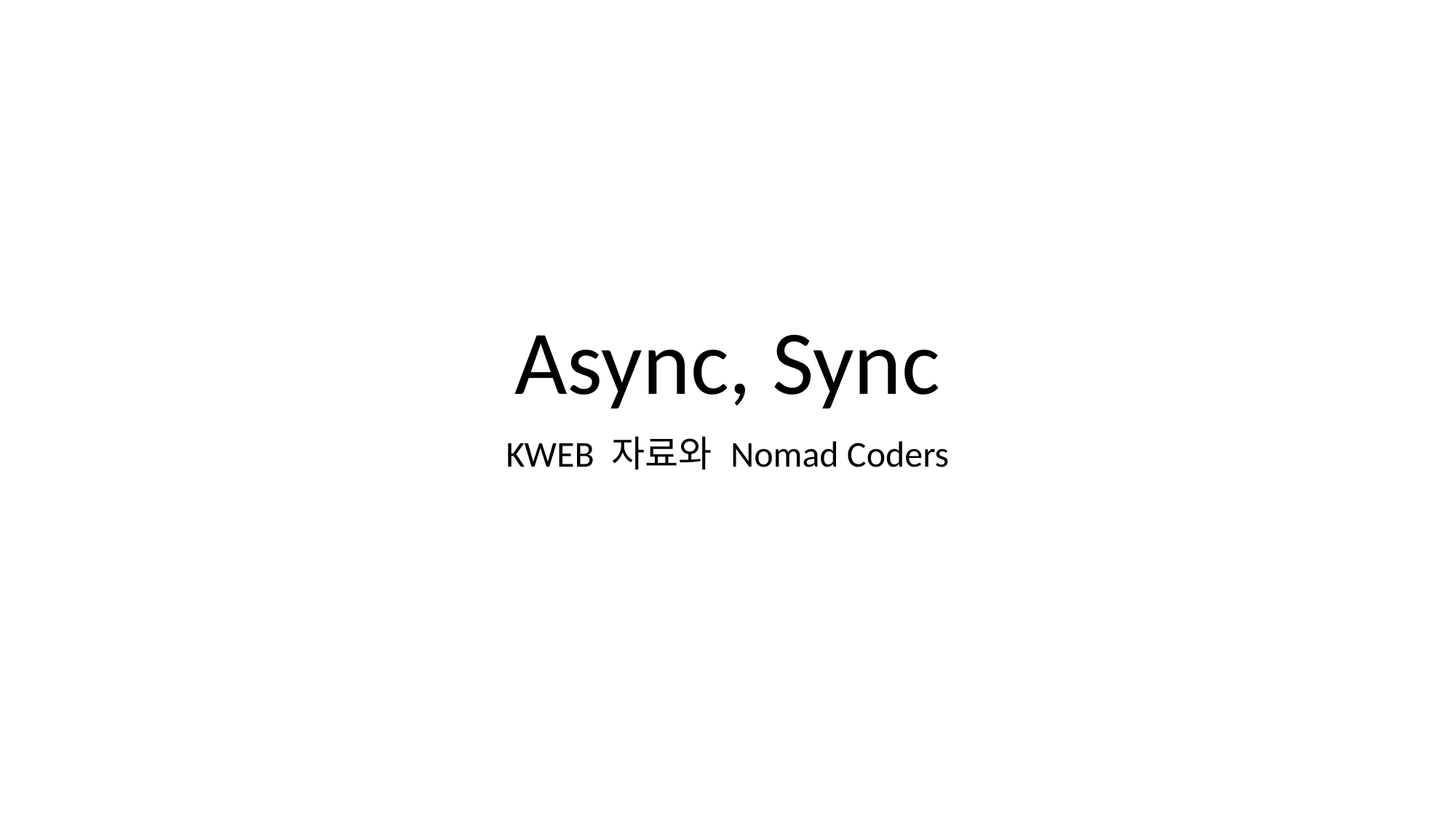

# Async, Sync
KWEB 자료와 Nomad Coders